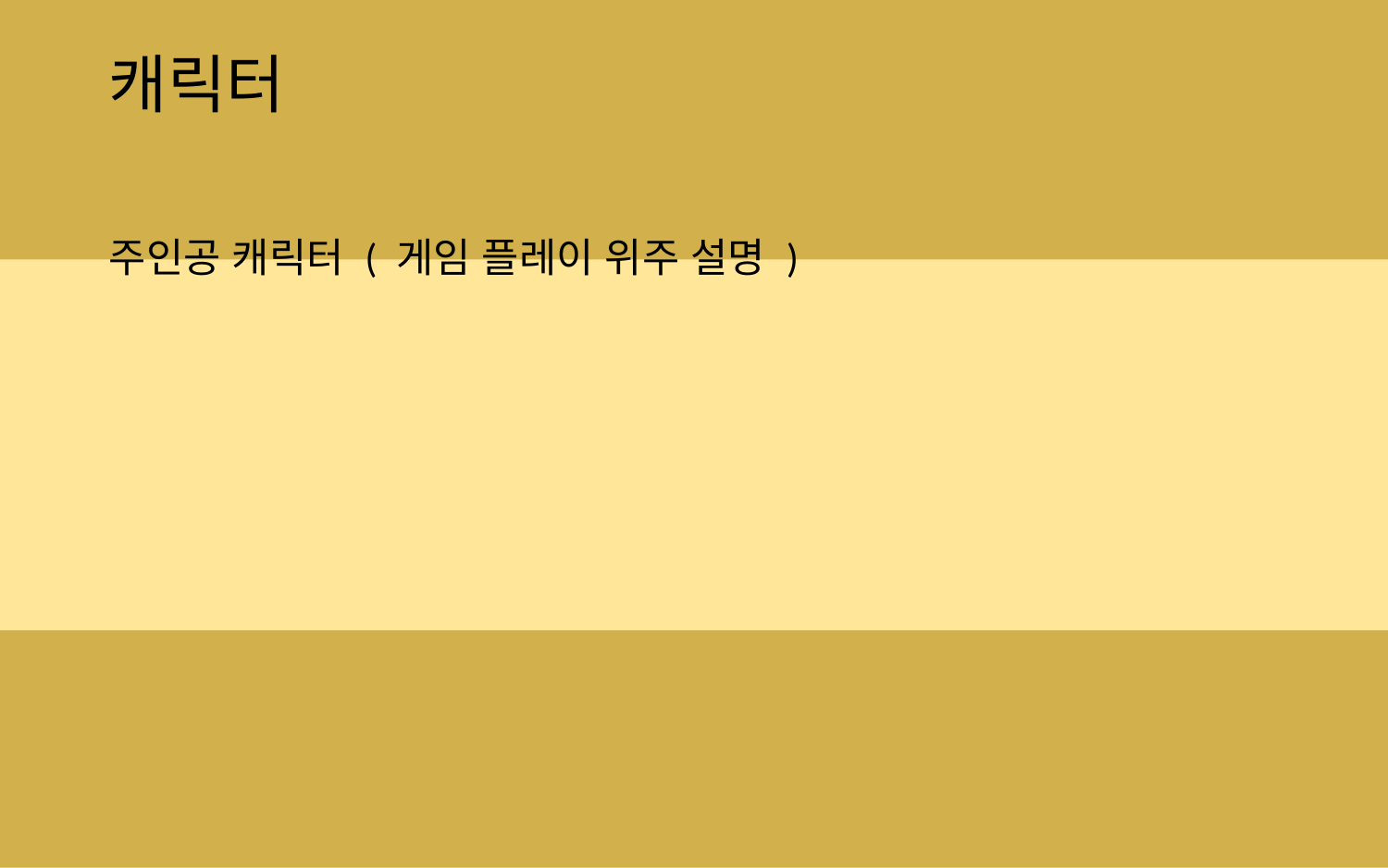

# 캐릭터
주인공 캐릭터 ( 게임 플레이 위주 설명 )